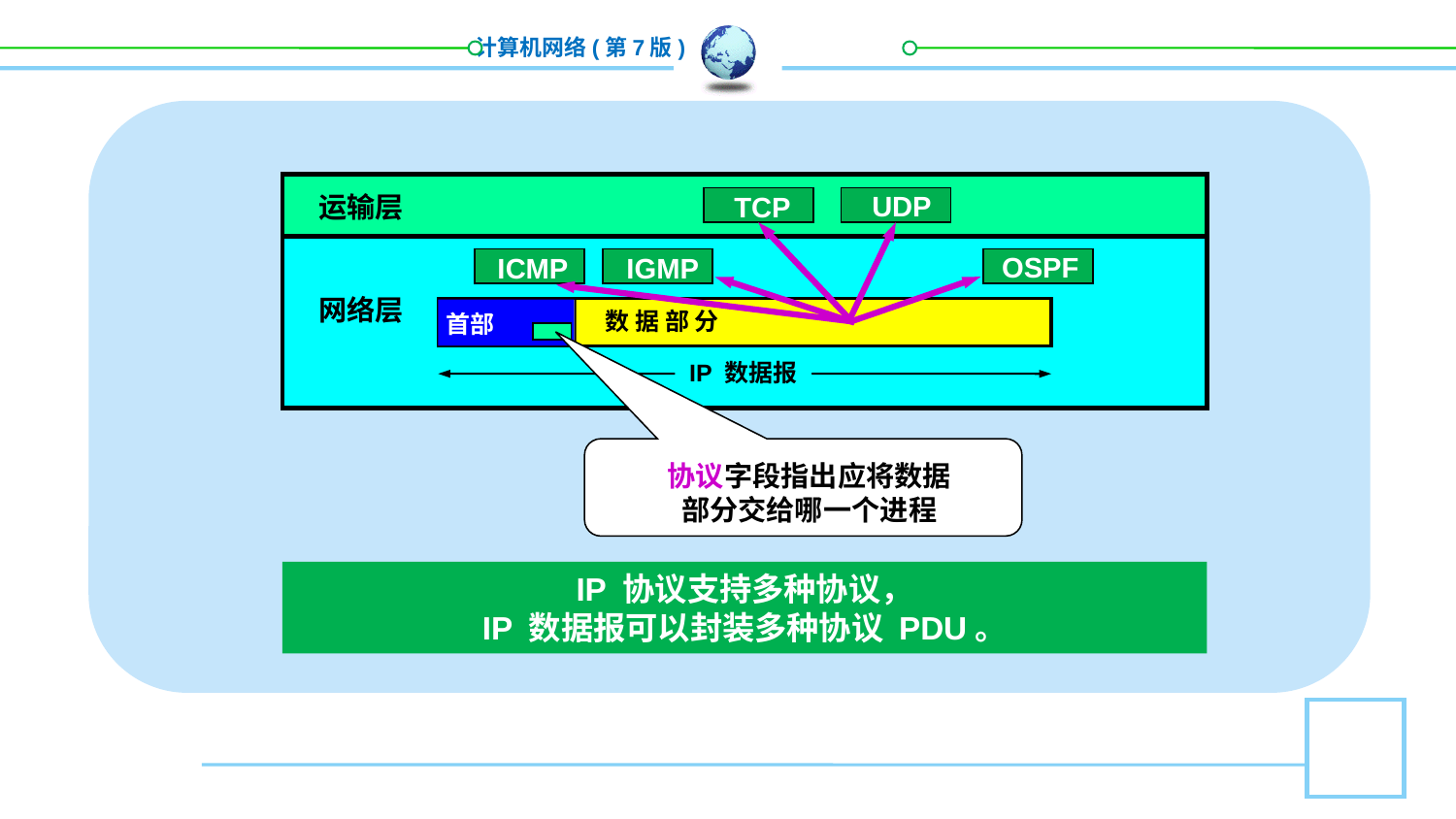

1.  IP 数据报首部的固定部分中的各字段

UDP
运输层
TCP

OSPF
ICMP
IGMP

网络层

数 据 部 分
首部

协议字段指出应将数据
部分交给哪一个进程
IP 数据报

IP 协议支持多种协议，
IP 数据报可以封装多种协议 PDU。